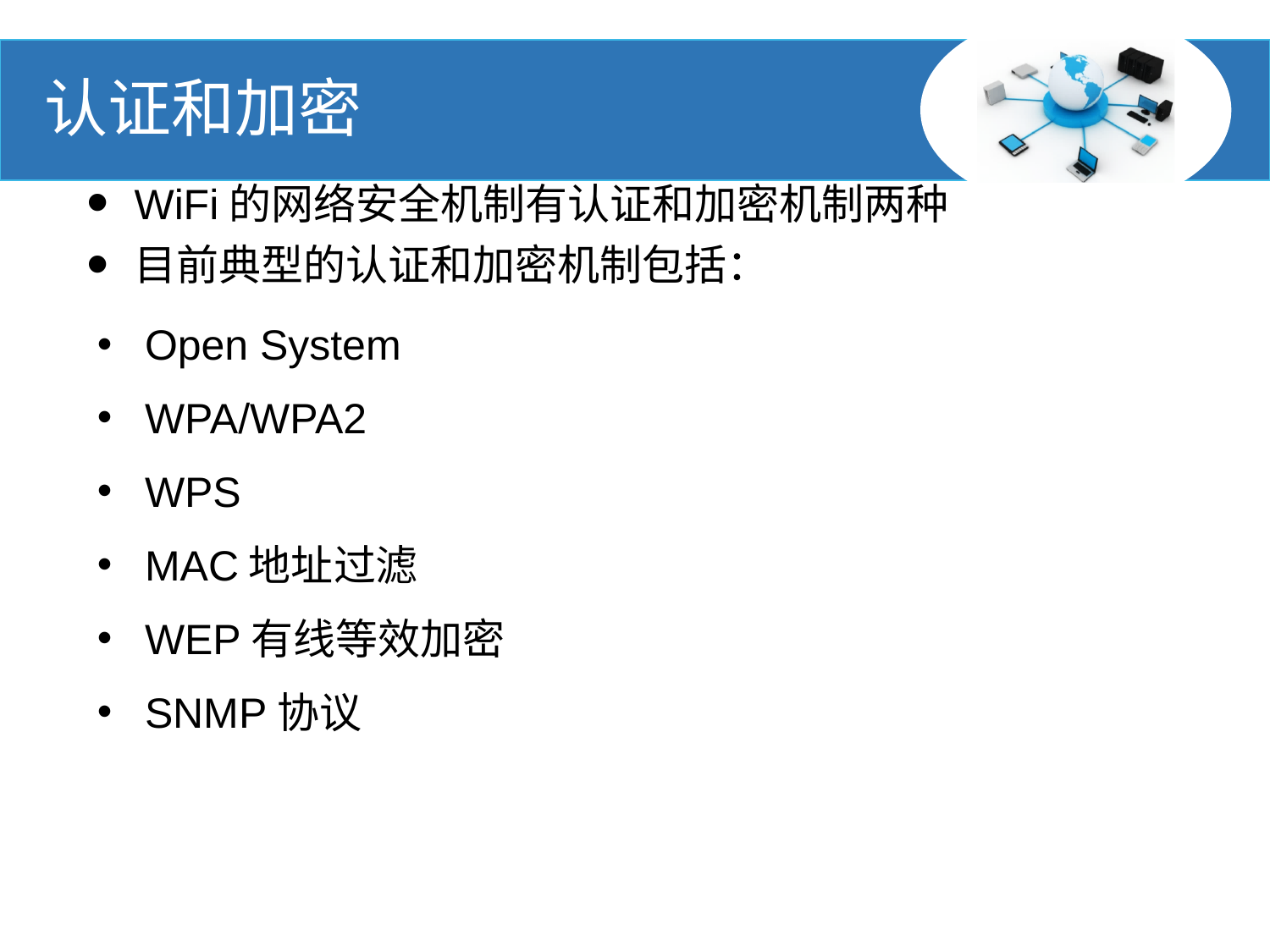

#

认证和加密
WiFi的网络安全机制有认证和加密机制两种
目前典型的认证和加密机制包括：

Open System
WPA/WPA2
WPS
MAC地址过滤
WEP有线等效加密
SNMP协议